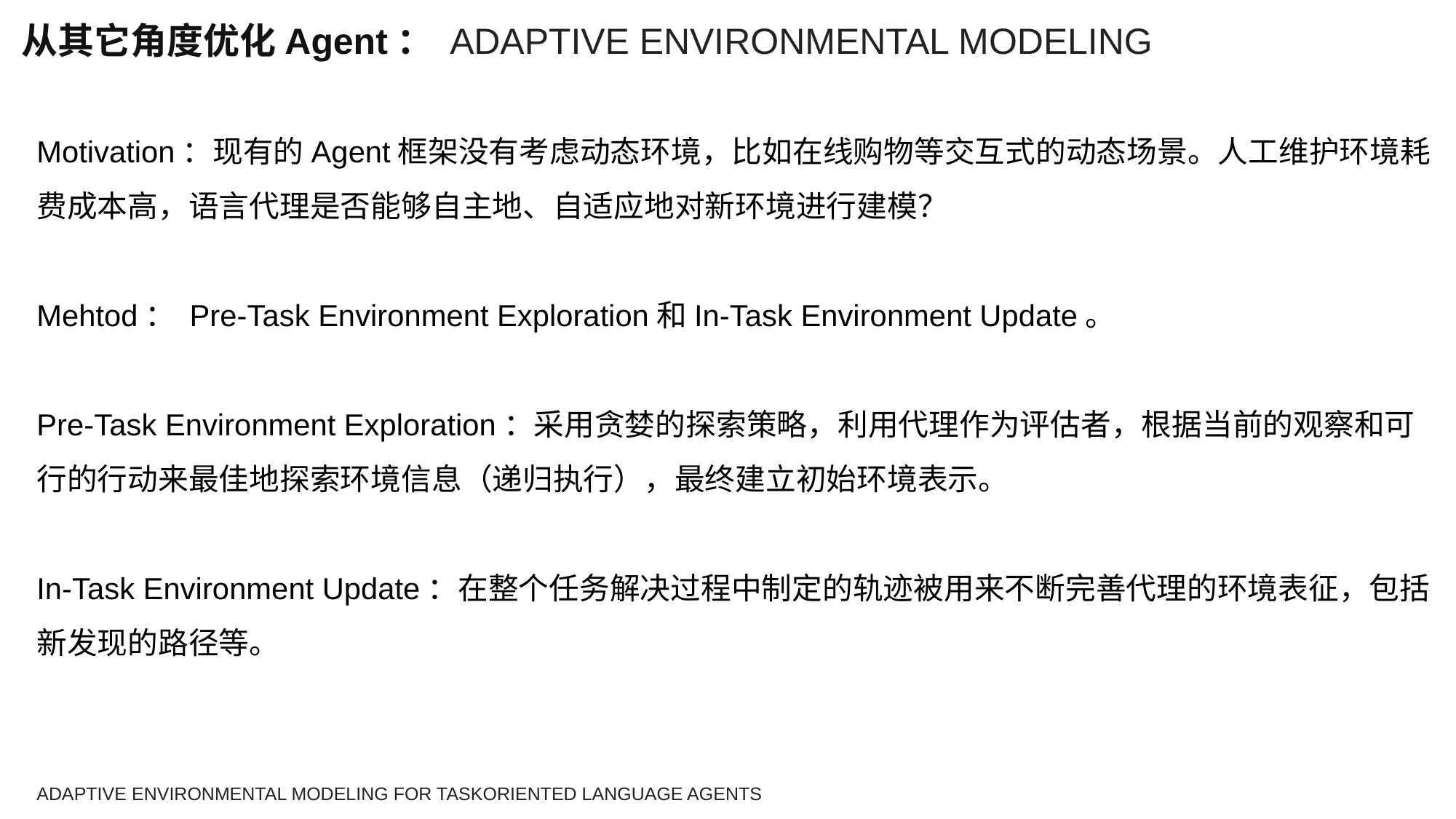

从其它角度优化Agent： ADAPTIVE ENVIRONMENTAL MODELING
Motivation：现有的Agent框架没有考虑动态环境，比如在线购物等交互式的动态场景。人工维护环境耗费成本高，语言代理是否能够自主地、自适应地对新环境进行建模？

Mehtod： Pre-Task Environment Exploration和In-Task Environment Update。

Pre-Task Environment Exploration：采用贪婪的探索策略，利用代理作为评估者，根据当前的观察和可行的行动来最佳地探索环境信息（递归执行），最终建立初始环境表示。

In-Task Environment Update：在整个任务解决过程中制定的轨迹被用来不断完善代理的环境表征，包括新发现的路径等。
ADAPTIVE ENVIRONMENTAL MODELING FOR TASKORIENTED LANGUAGE AGENTS